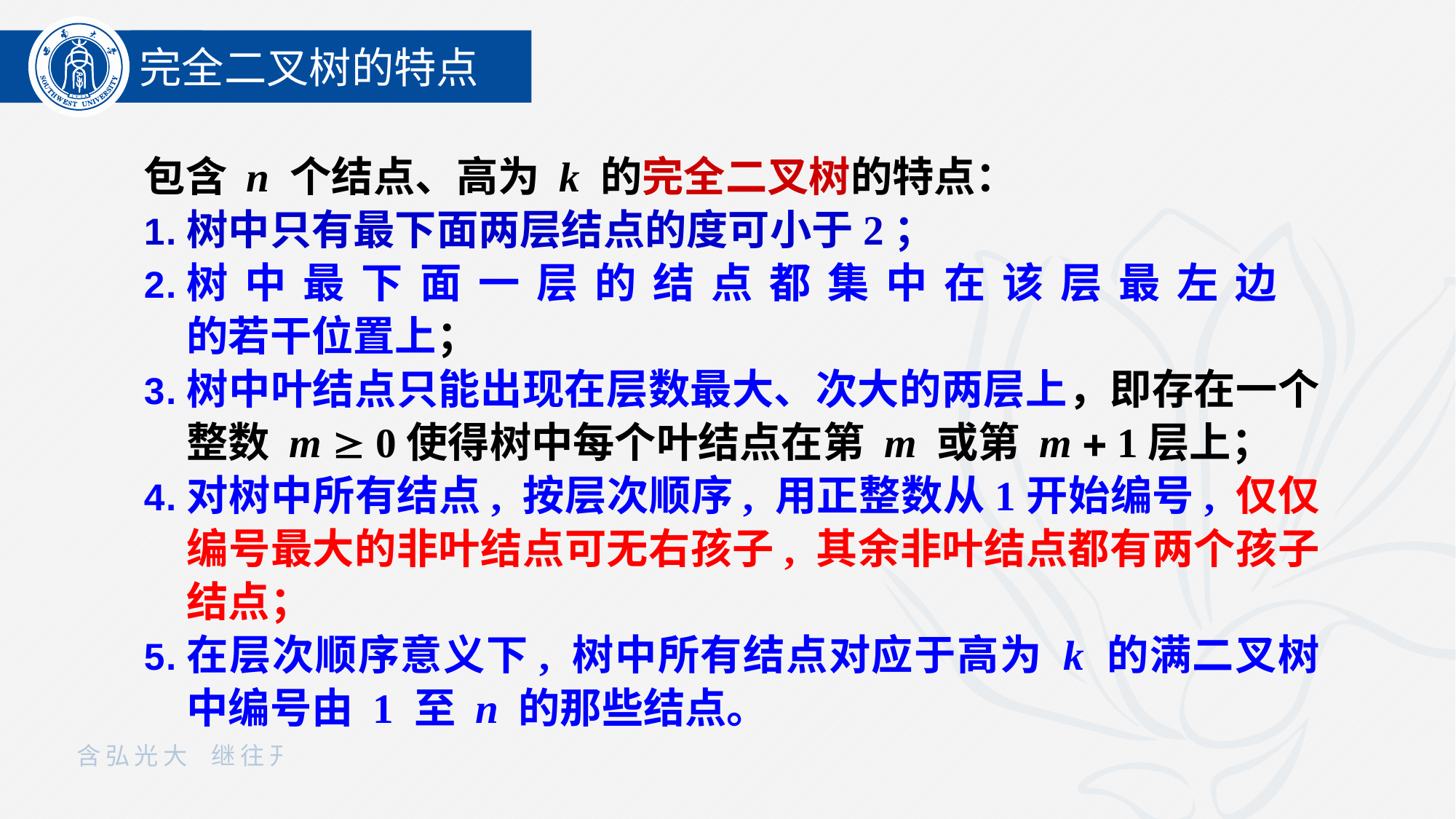

完全二叉树的特点
包含 n 个结点、高为 k 的完全二叉树的特点：
树中只有最下面两层结点的度可小于2；
树中最下面一层的结点都集中在该层最左边
的若干位置上；
树中叶结点只能出现在层数最大、次大的两层上，即存在一个整数 m ≥ 0使得树中每个叶结点在第 m 或第 m + 1层上；
对树中所有结点, 按层次顺序, 用正整数从1开始编号, 仅仅编号最大的非叶结点可无右孩子, 其余非叶结点都有两个孩子结点；
在层次顺序意义下, 树中所有结点对应于高为 k 的满二叉树中编号由 1 至 n 的那些结点。